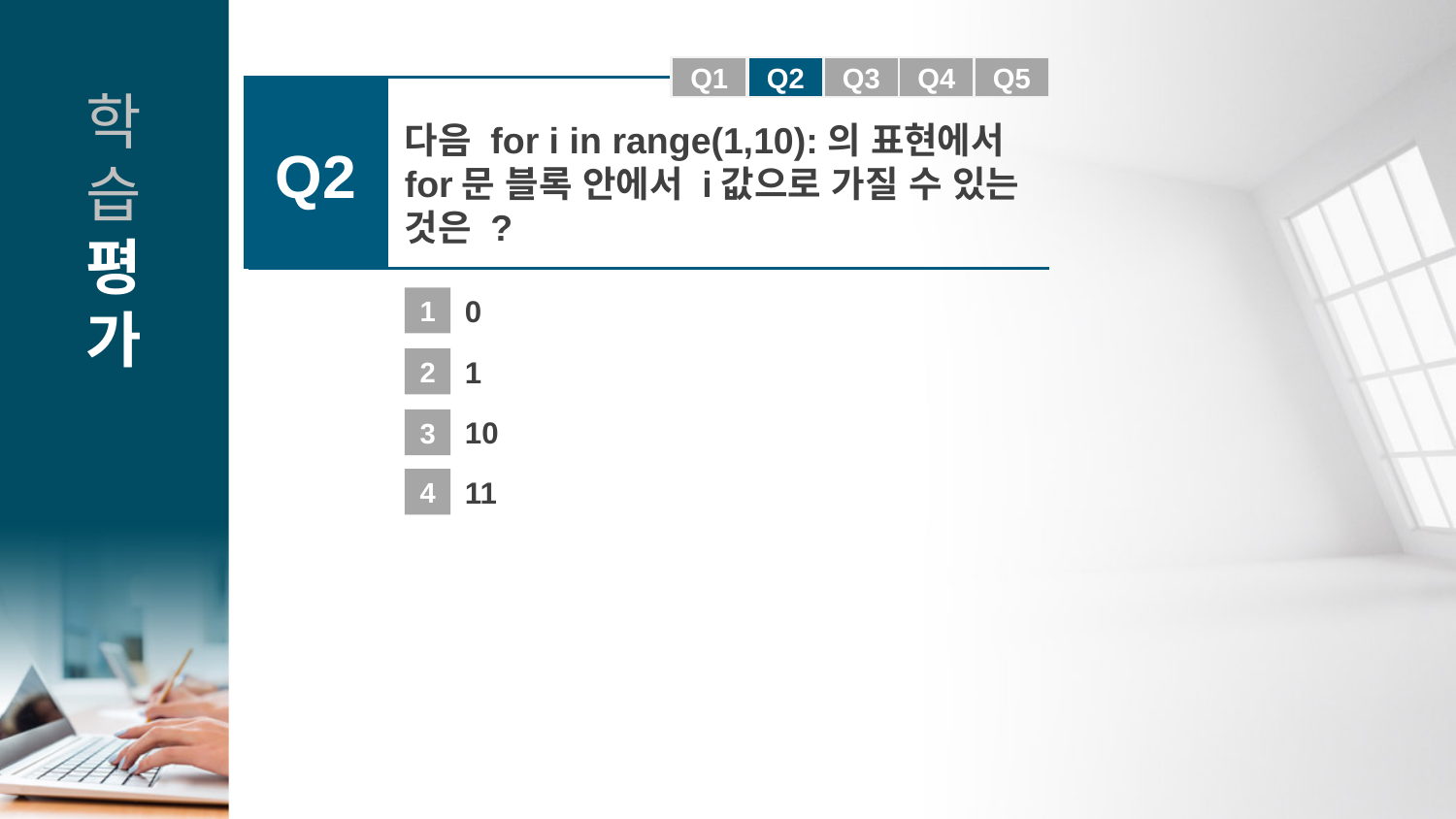

Q1
Q1
Q2
Q3
Q4
Q5
Q2
다음 for i in range(1,10):의 표현에서 for문 블록 안에서 i값으로 가질 수 있는 것은 ?
1
0
2
1
10
3
4
11